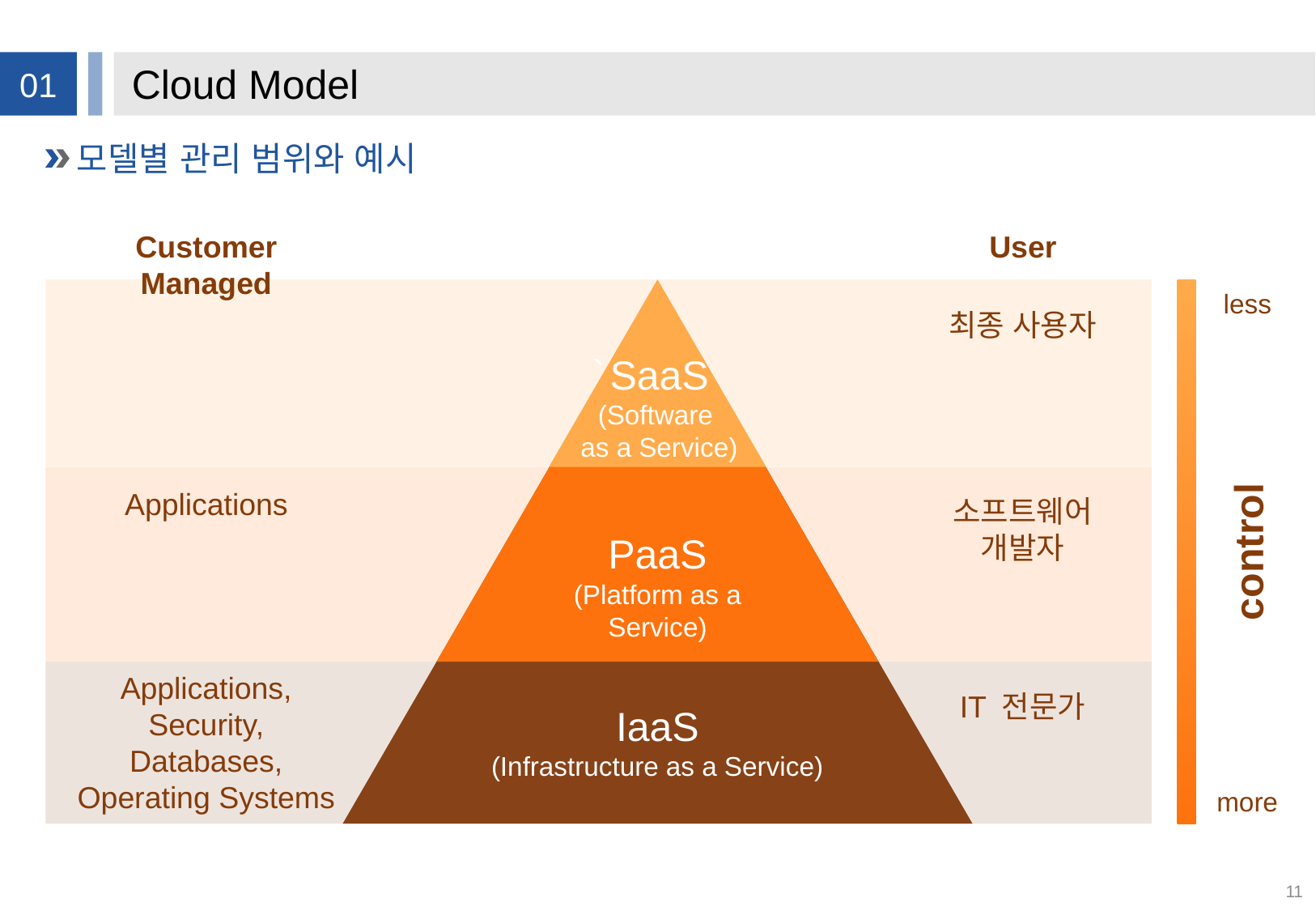

# Cloud Model
01
모델별 관리 범위와 예시
Customer Managed
User

`

less
최종 사용자
SaaS
(Software
as a Service)
Applications
소프트웨어
개발자
control
PaaS
(Platform as a Service)
Applications, Security, Databases, Operating Systems
IT 전문가
IaaS
(Infrastructure as a Service)
more
11